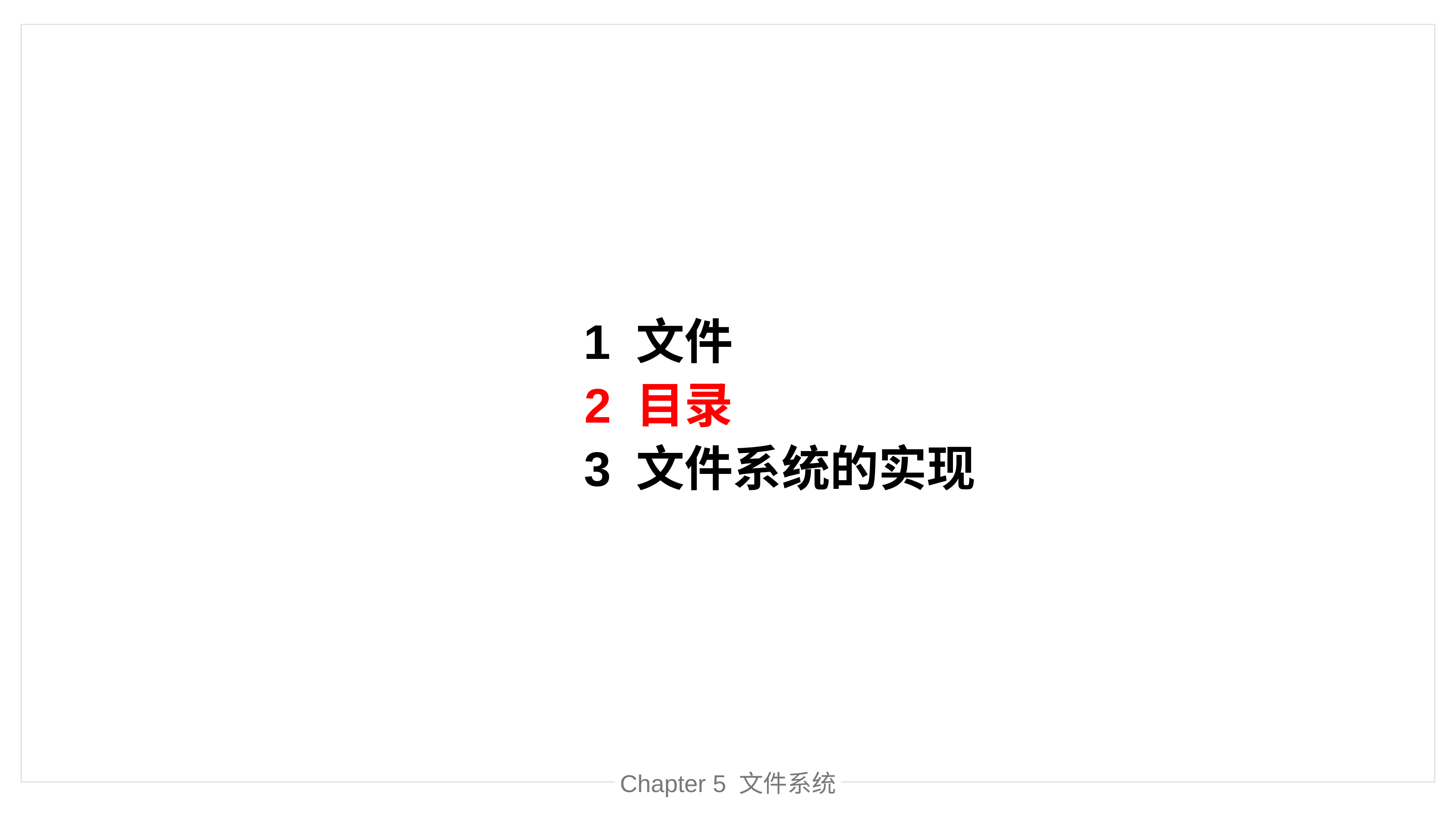

1 文件
2 目录
3 文件系统的实现
Chapter 处理器管理
Chapter 5 文件管理
Chapter 5 文件系统